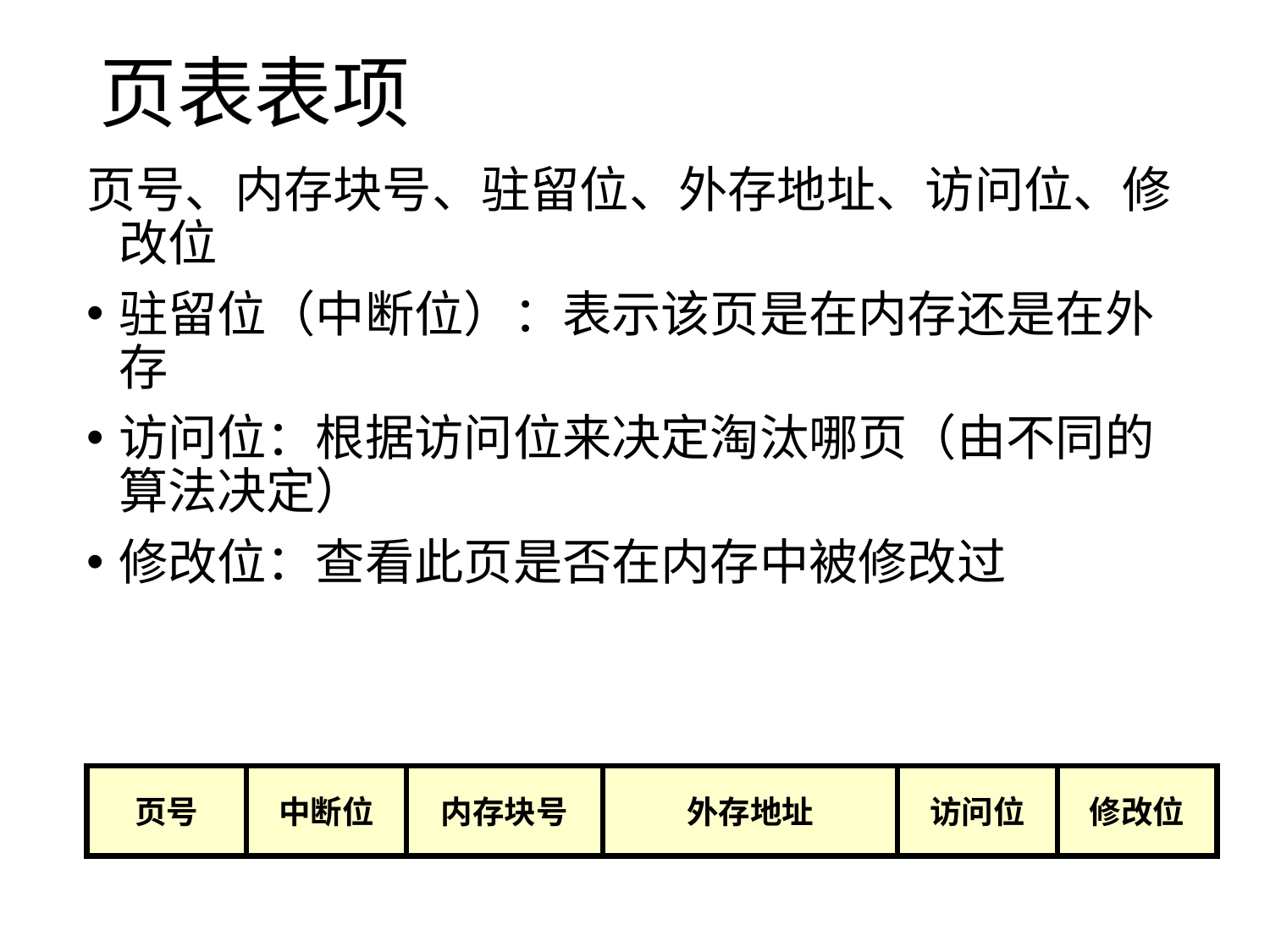

# 页表表项
页号、内存块号、驻留位、外存地址、访问位、修改位
驻留位（中断位）：表示该页是在内存还是在外存
访问位：根据访问位来决定淘汰哪页（由不同的算法决定）
修改位：查看此页是否在内存中被修改过
页号
中断位
内存块号
外存地址
访问位
修改位